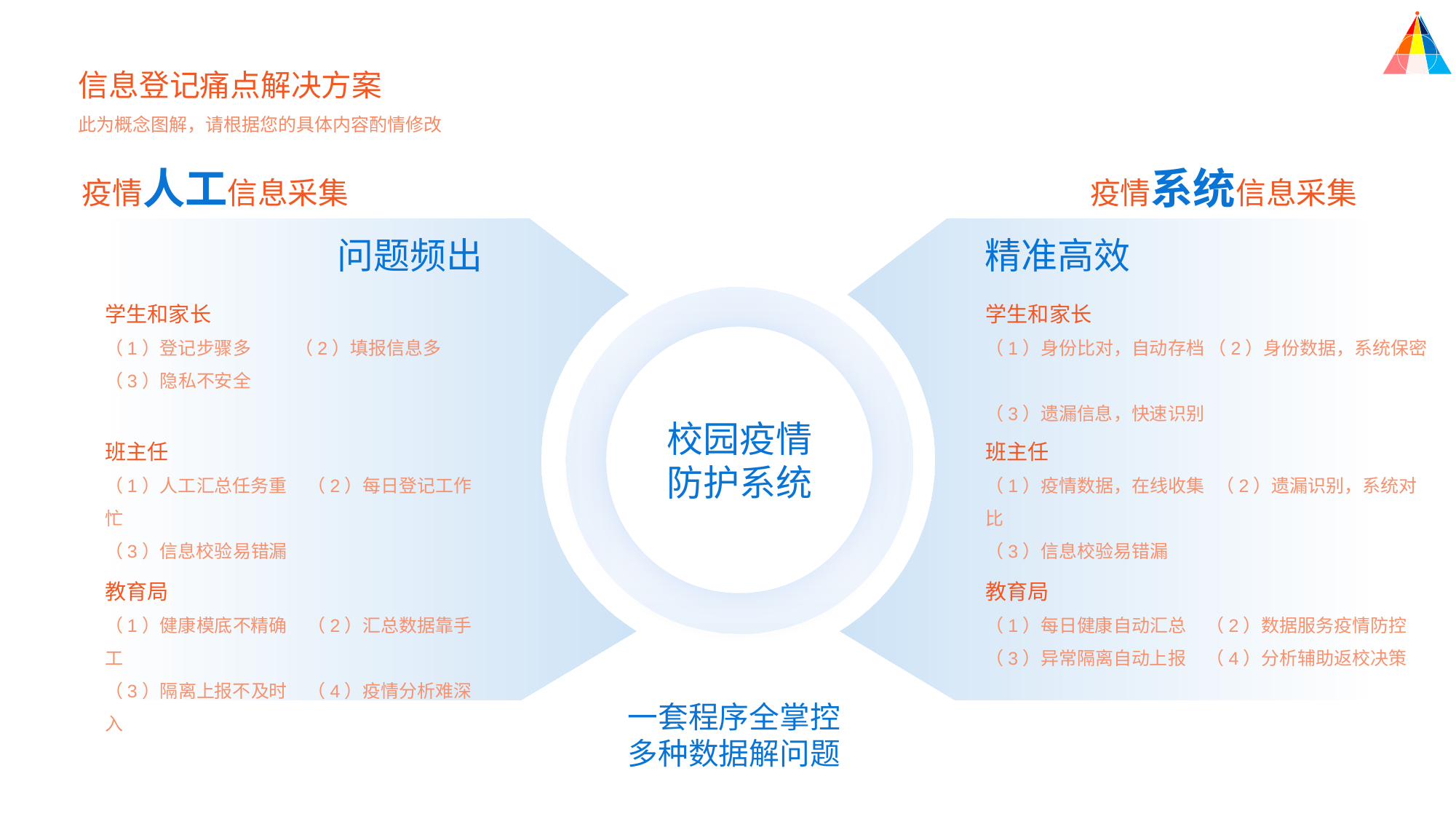

信息登记痛点解决方案
此为概念图解，请根据您的具体内容酌情修改
疫情人工信息采集
疫情系统信息采集

问题频出
精准高效
学生和家长
（1）登记步骤多           （2）填报信息多
（3）隐私不安全
学生和家长
（1）身份比对，自动存档 （2）身份数据，系统保密
（3）遗漏信息，快速识别

校园疫情
防护系统
班主任
（1）人工汇总任务重     （2）每日登记工作忙
（3）信息校验易错漏
班主任
（1）疫情数据，在线收集   （2）遗漏识别，系统对比
（3）信息校验易错漏

教育局
（1）健康模底不精确     （2）汇总数据靠手工
（3）隔离上报不及时     （4）疫情分析难深入
教育局
（1）每日健康自动汇总     （2）数据服务疫情防控
（3）异常隔离自动上报     （4）分析辅助返校决策

一套程序全掌控
多种数据解问题